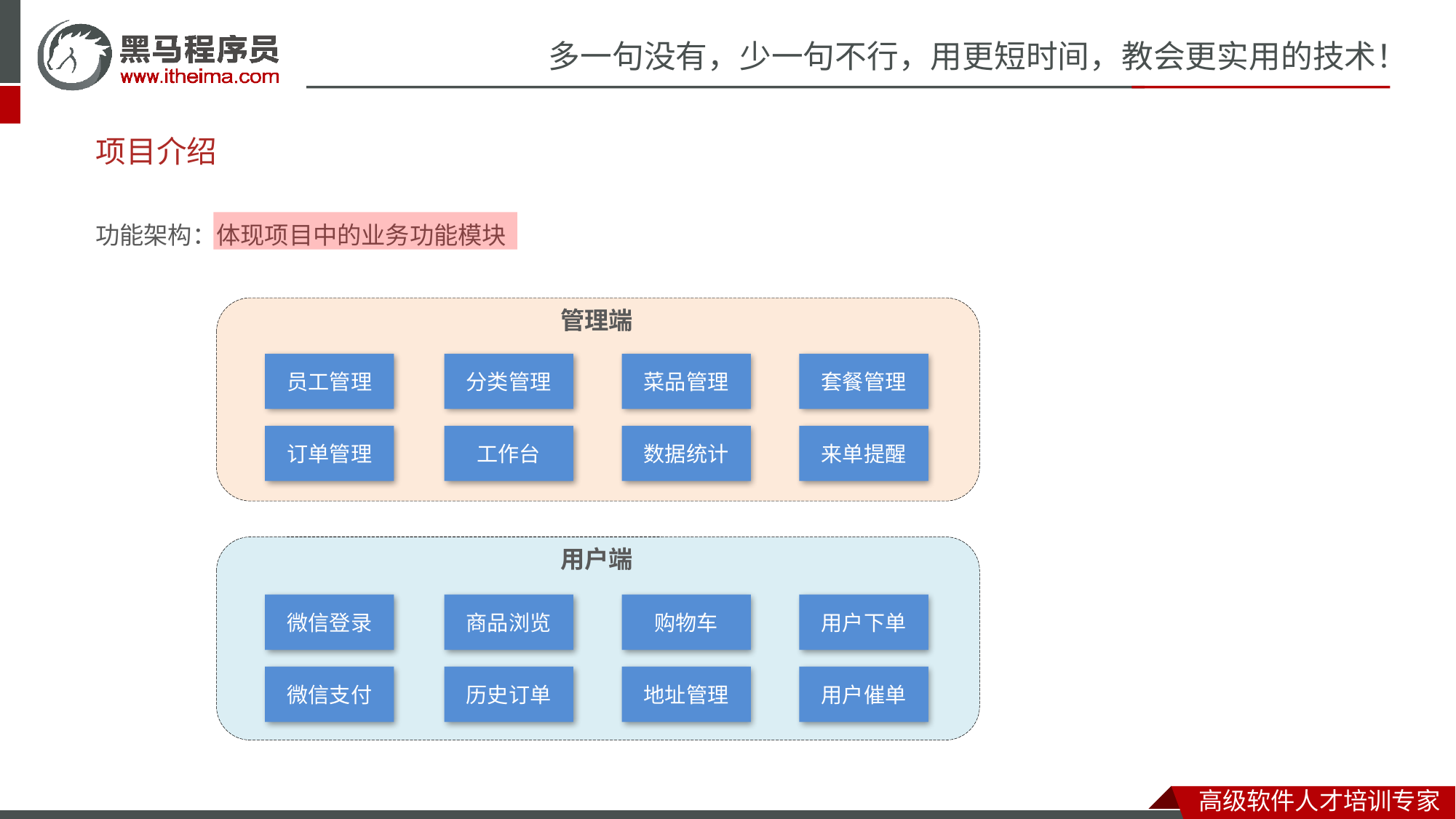

# 项目介绍
功能架构：体现项目中的业务功能模块

管理端
员工管理
分类管理
菜品管理
套餐管理
订单管理
工作台
数据统计
来单提醒

用户端
微信登录
商品浏览
购物车
用户下单
微信支付
历史订单
地址管理
用户催单